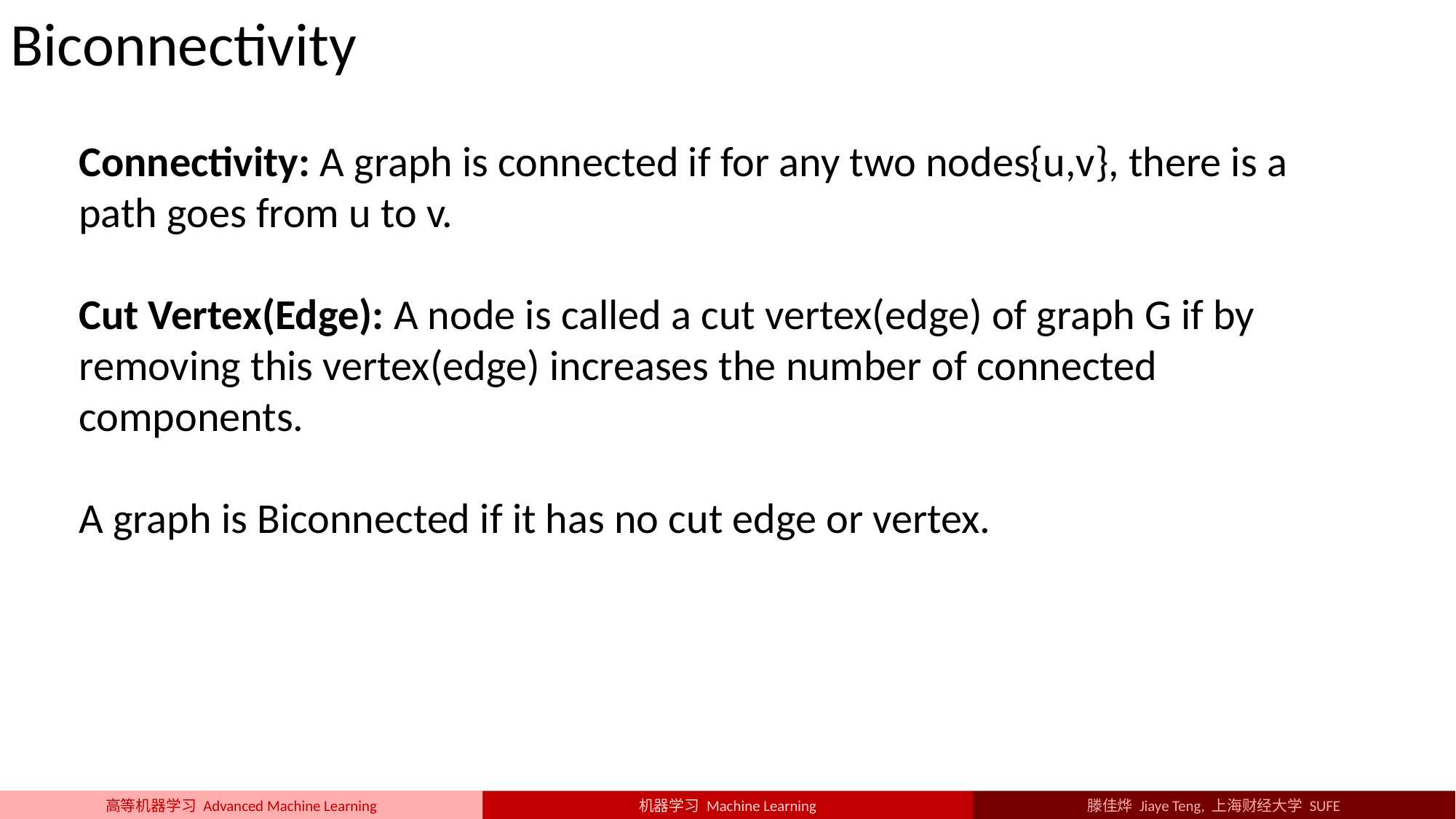

Biconnectivity
Connectivity: A graph is connected if for any two nodes{u,v}, there is a path goes from u to v.

Cut Vertex(Edge): A node is called a cut vertex(edge) of graph G if by removing this vertex(edge) increases the number of connected components.

A graph is Biconnected if it has no cut edge or vertex.

机器学习 Machine Learning

高等机器学习 Advanced Machine Learning

滕佳烨 Jiaye Teng, 上海财经大学 SUFE